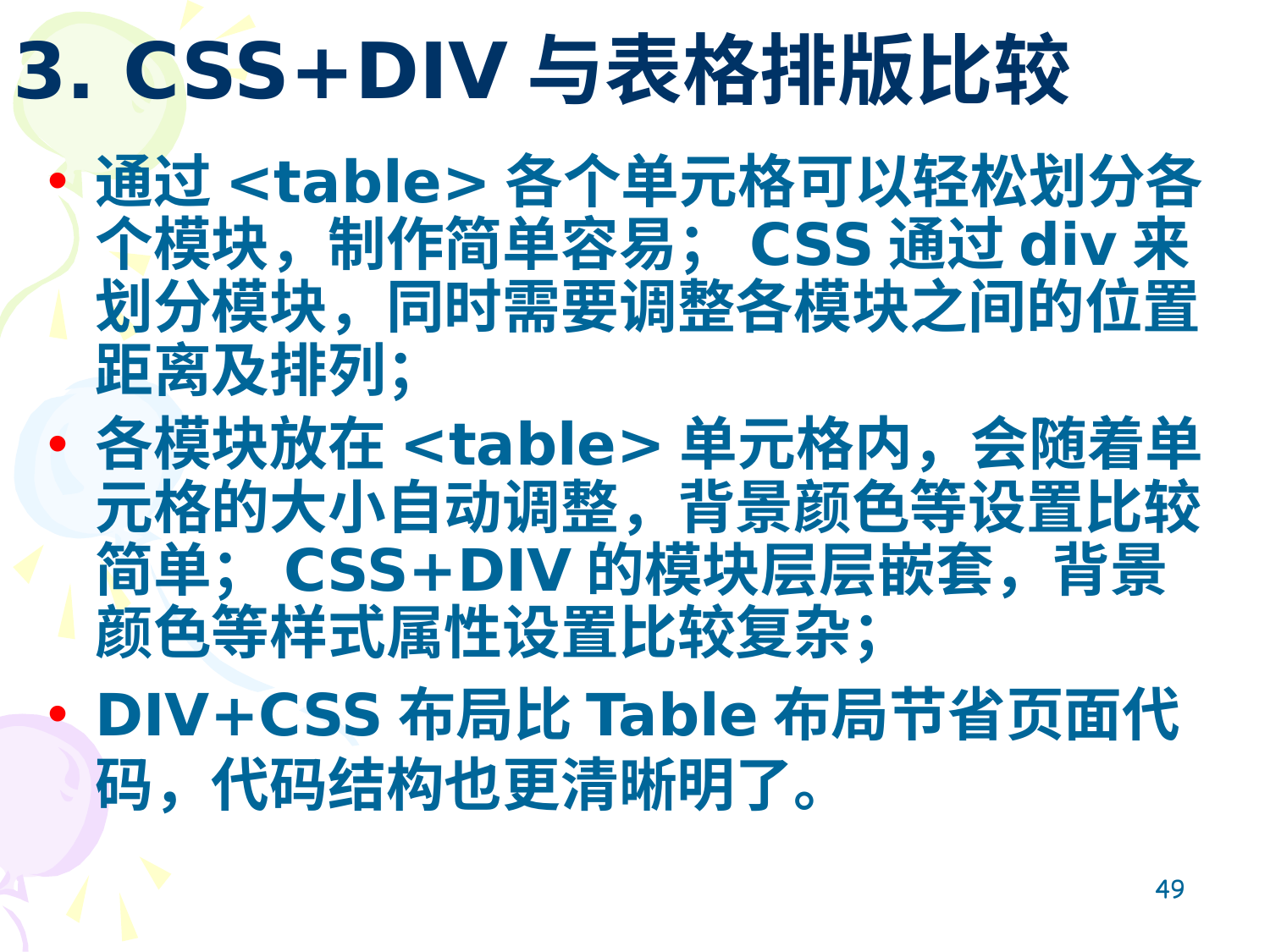

3. CSS+DIV与表格排版比较
通过<table>各个单元格可以轻松划分各个模块，制作简单容易；CSS通过div来划分模块，同时需要调整各模块之间的位置距离及排列；
各模块放在<table>单元格内，会随着单元格的大小自动调整，背景颜色等设置比较简单；CSS+DIV的模块层层嵌套，背景颜色等样式属性设置比较复杂；
DIV+CSS布局比Table布局节省页面代码，代码结构也更清晰明了。

49